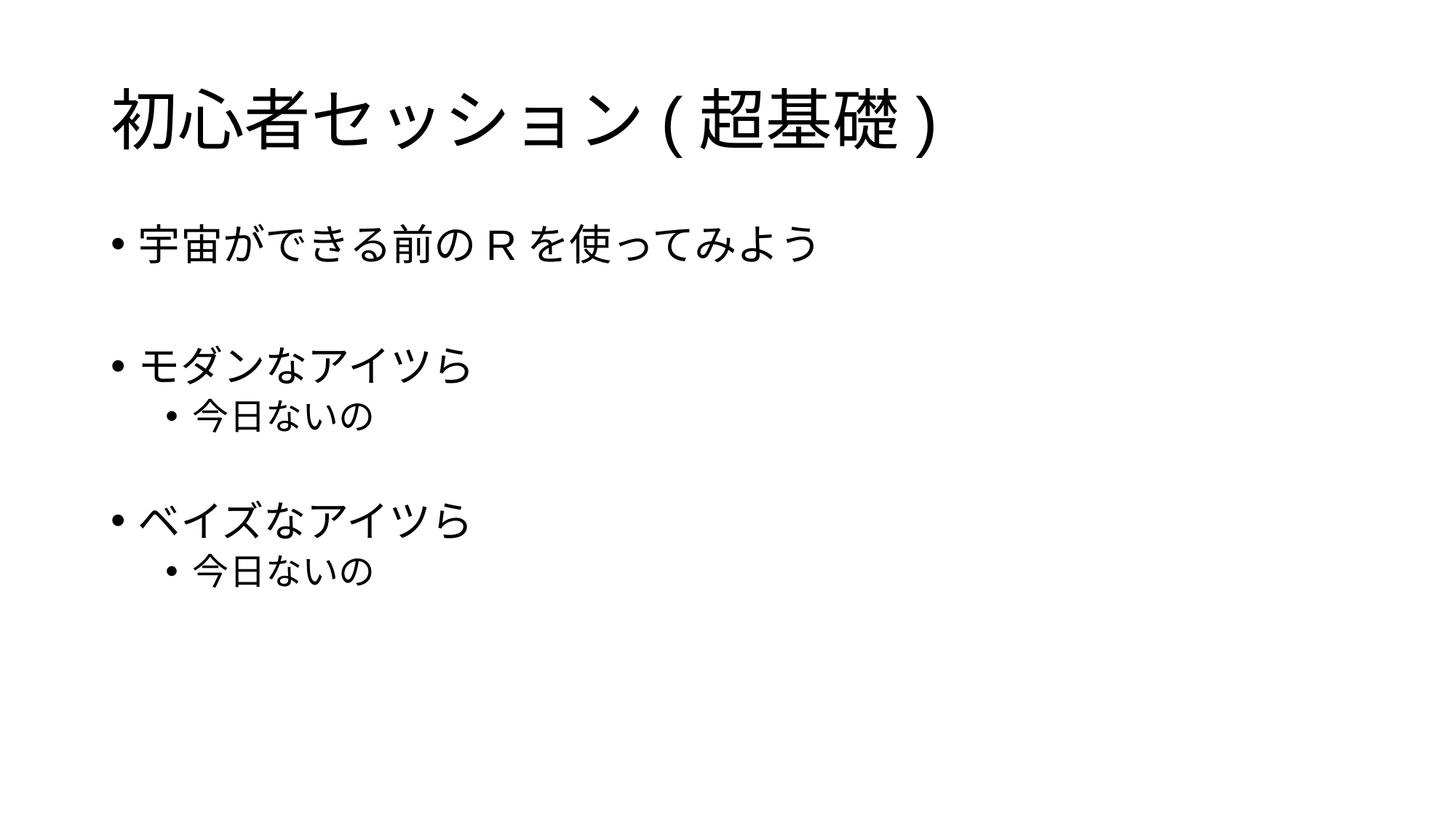

# 初心者セッション(超基礎)
宇宙ができる前のRを使ってみよう

モダンなアイツら
今日ないの

ベイズなアイツら
今日ないの